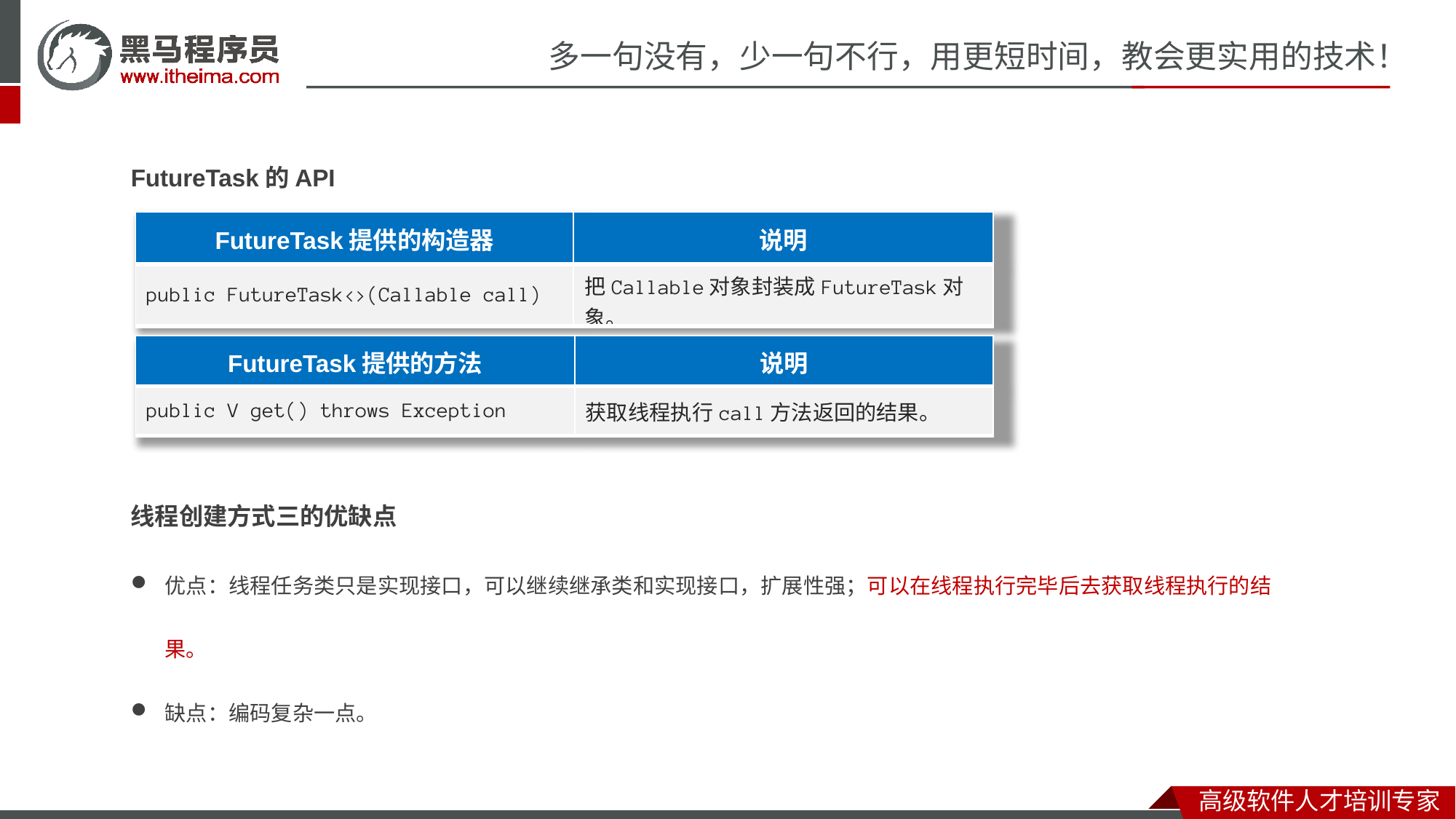

FutureTask的API
| FutureTask提供的构造器 | 说明 |
| --- | --- |
| public FutureTask<>(Callable call) | 把Callable对象封装成FutureTask对象。 |
| FutureTask提供的方法 | 说明 |
| --- | --- |
| public V get() throws Exception | 获取线程执行call方法返回的结果。 |
线程创建方式三的优缺点
优点：线程任务类只是实现接口，可以继续继承类和实现接口，扩展性强；可以在线程执行完毕后去获取线程执行的结果。
缺点：编码复杂一点。